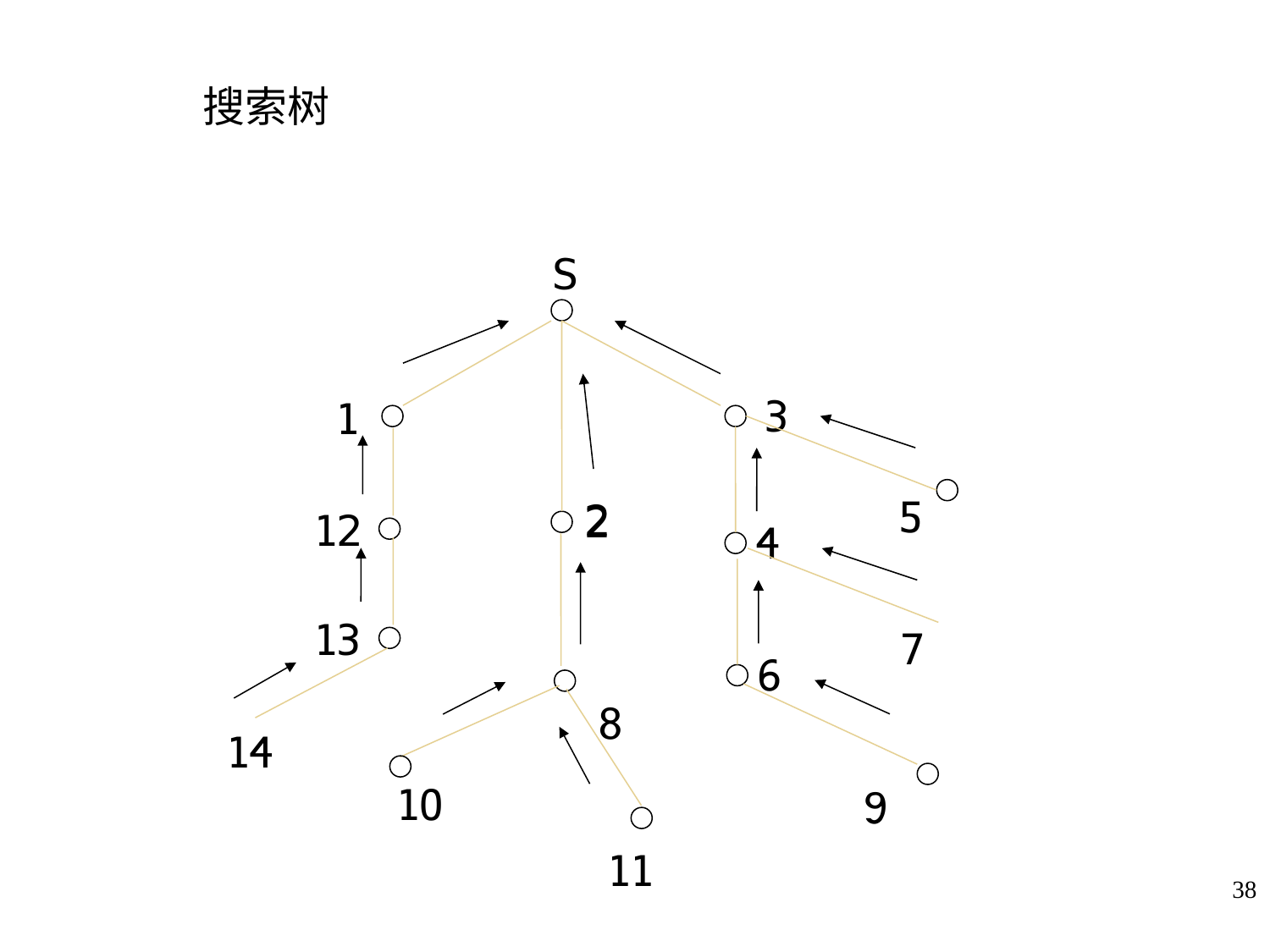

搜索树
S

3
1

5
2
2
12
4

13
7

6

8
14

10
9

11
38